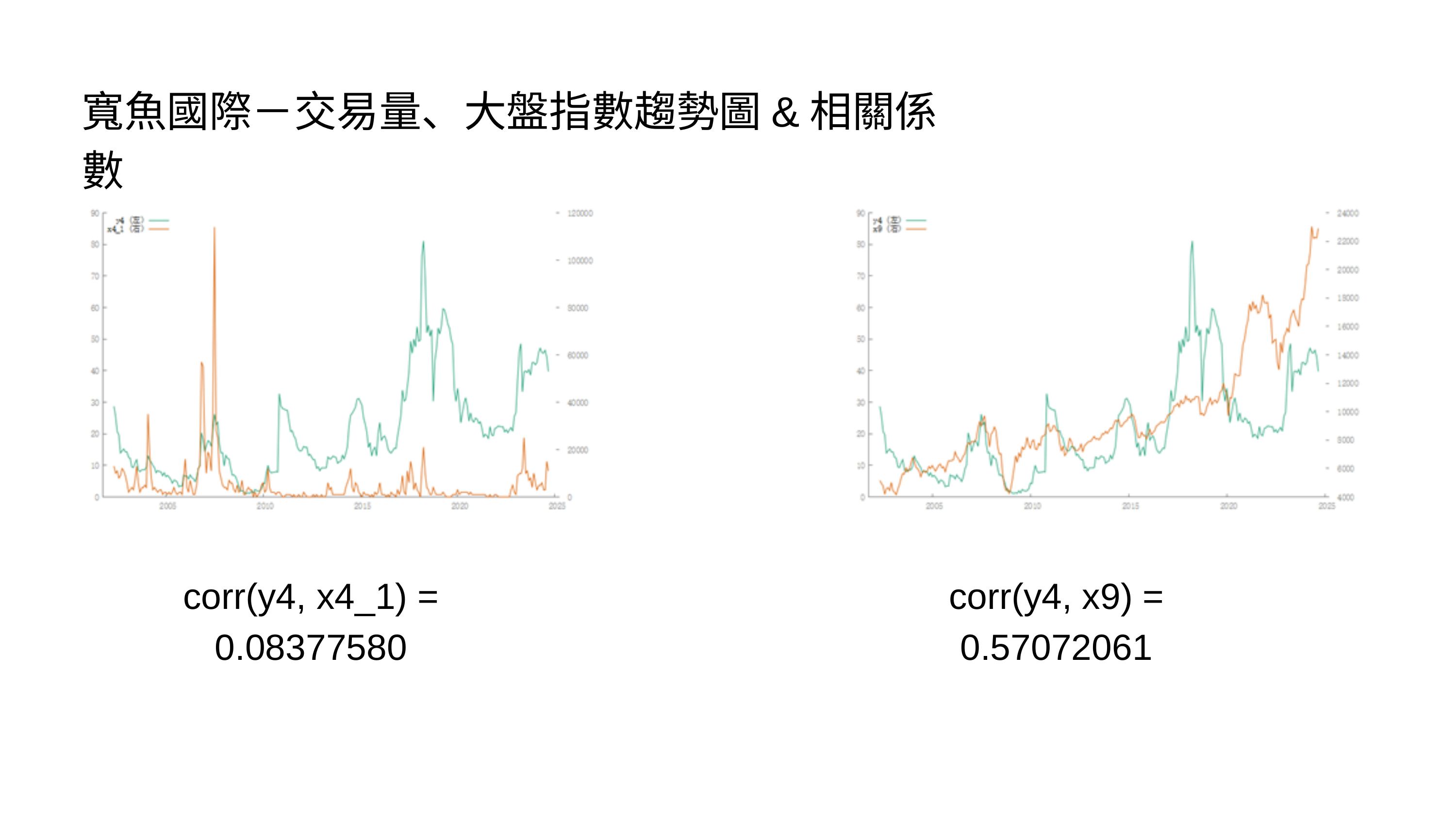

寬魚國際－交易量、大盤指數趨勢圖&相關係數

corr(y4, x4_1) = 0.08377580
corr(y4, x9) = 0.57072061